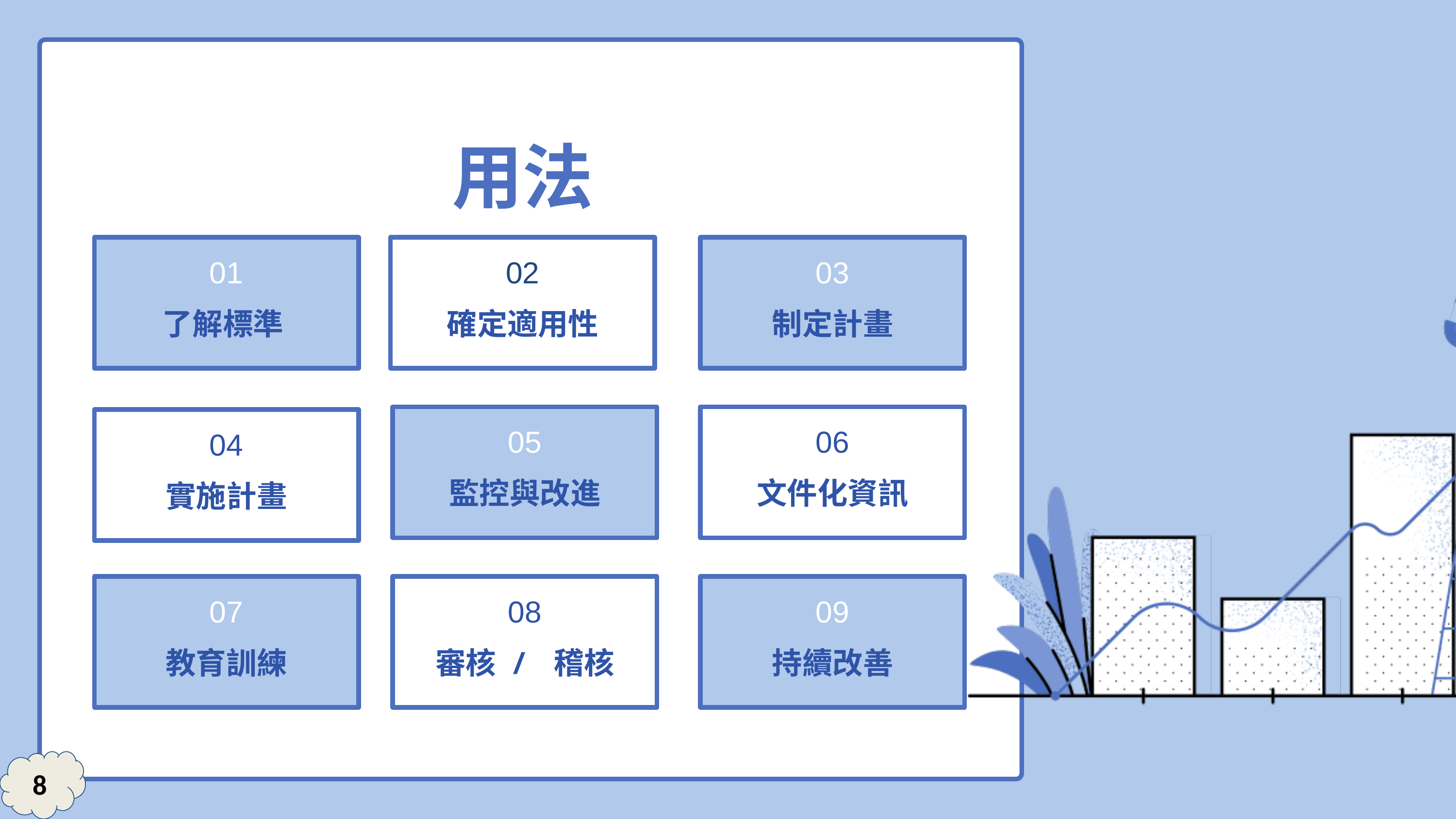

用法

01
了解標準

02
確定適用性

03
制定計畫

05
監控與改進

06
文件化資訊

04
實施計畫

07
教育訓練

08
審核 / 稽核

09
持續改善
8